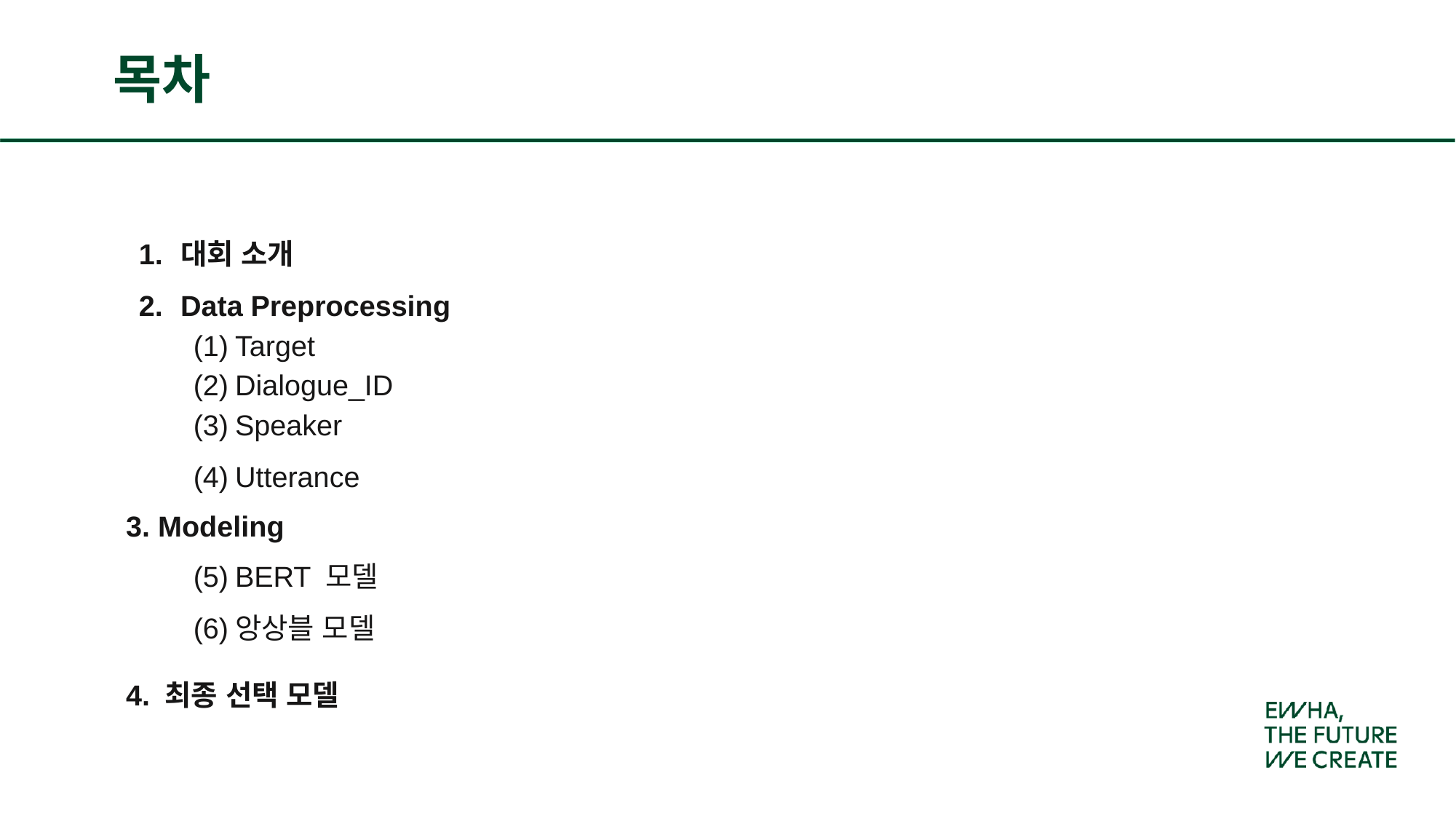

# 목차
대회 소개
Data Preprocessing
Target
Dialogue_ID
Speaker
Utterance
3. Modeling
BERT 모델
앙상블 모델
4. 최종 선택 모델